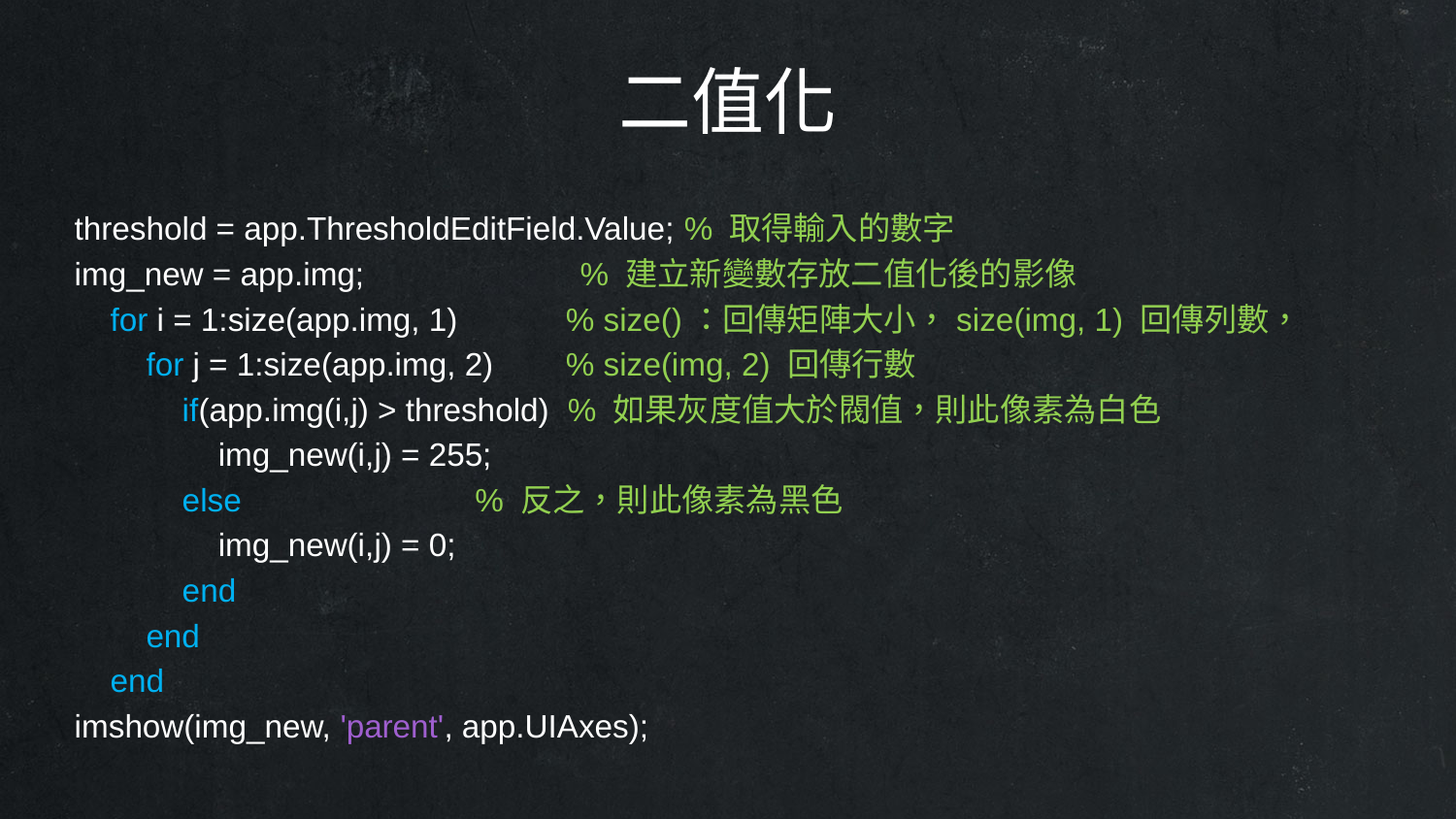

二值化
threshold = app.ThresholdEditField.Value; % 取得輸入的數字
img_new = app.img;                        % 建立新變數存放二值化後的影像
    for i = 1:size(app.img, 1)            % size()：回傳矩陣大小，size(img, 1) 回傳列數，
        for j = 1:size(app.img, 2)        % size(img, 2) 回傳行數
            if(app.img(i,j) > threshold)  % 如果灰度值大於閥值，則此像素為白色
                img_new(i,j) = 255;
            else                          % 反之，則此像素為黑色
                img_new(i,j) = 0;
            end
        end
    end
imshow(img_new, 'parent', app.UIAxes);